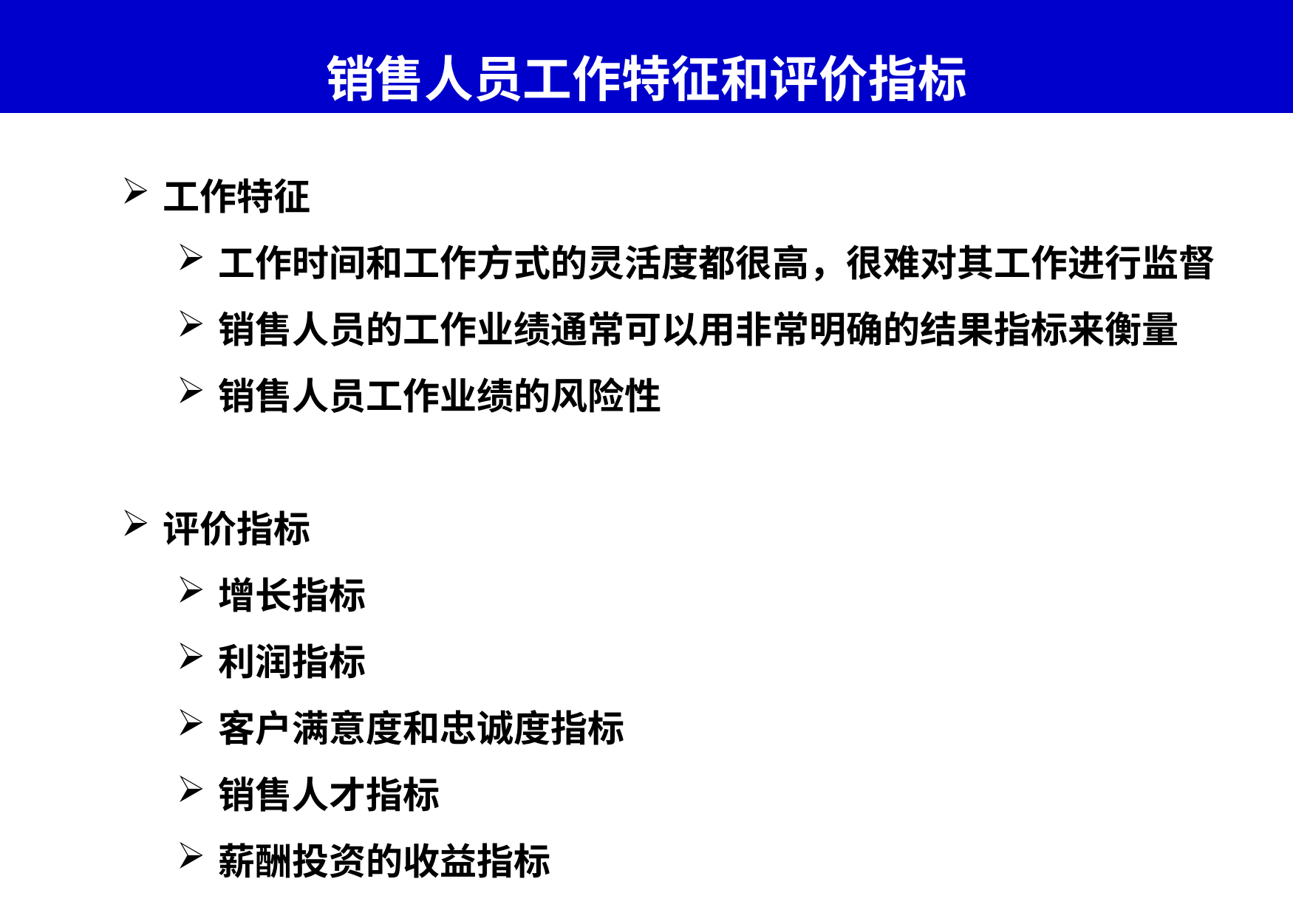

# 销售人员工作特征和评价指标
工作特征
工作时间和工作方式的灵活度都很高，很难对其工作进行监督
销售人员的工作业绩通常可以用非常明确的结果指标来衡量
销售人员工作业绩的风险性

评价指标
增长指标
利润指标
客户满意度和忠诚度指标
销售人才指标
薪酬投资的收益指标